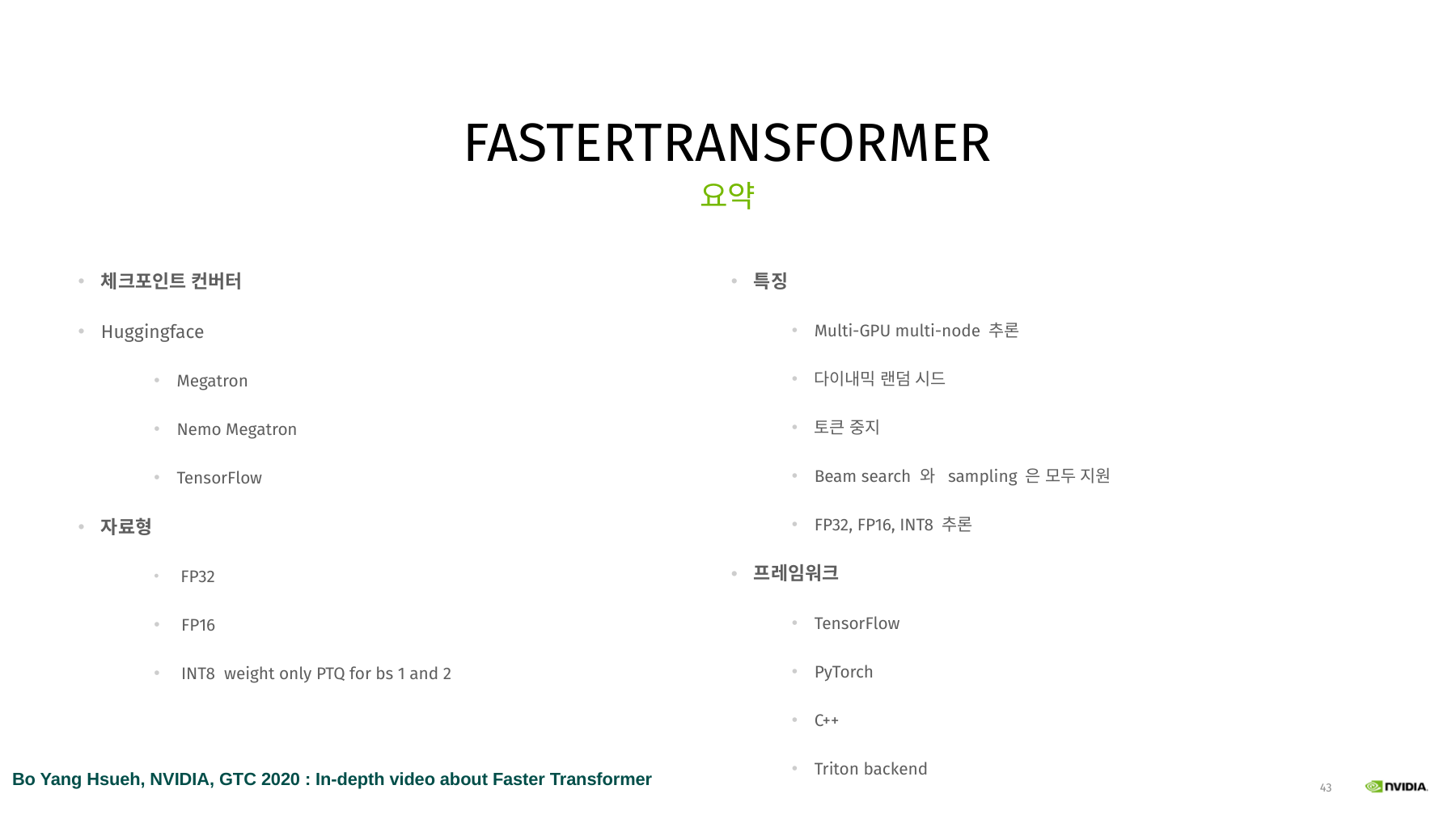

FASTERTRANSFORMER
요약
체크포인트 컨버터
Huggingface
Megatron
Nemo Megatron
TensorFlow
자료형
 FP32
 FP16
 INT8  weight only PTQ for bs 1 and 2

특징
Multi-GPU multi-node 추론
다이내믹 랜덤 시드
토큰 중지
Beam search 와  sampling 은 모두 지원
FP32, FP16, INT8 추론
프레임워크
TensorFlow
PyTorch
C++
Triton backend
Bo Yang Hsueh, NVIDIA, GTC 2020 : In-depth video about Faster Transformer
https://developer.nvidia.com/gtc/2020/video/s21417-vid